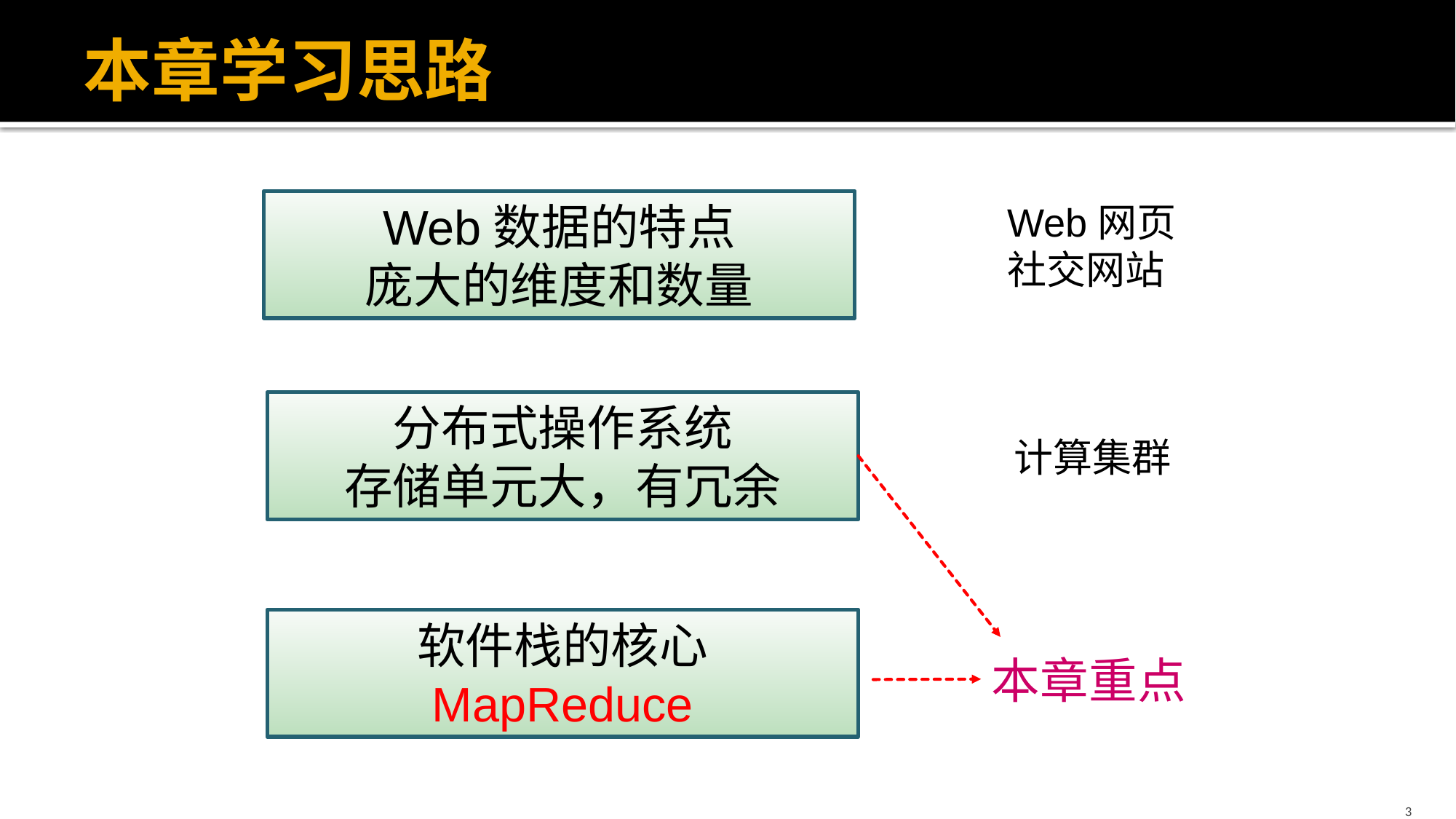

# 本章学习思路
Web数据的特点
庞大的维度和数量
Web网页
社交网站
分布式操作系统
存储单元大，有冗余
计算集群
软件栈的核心
MapReduce
本章重点
3